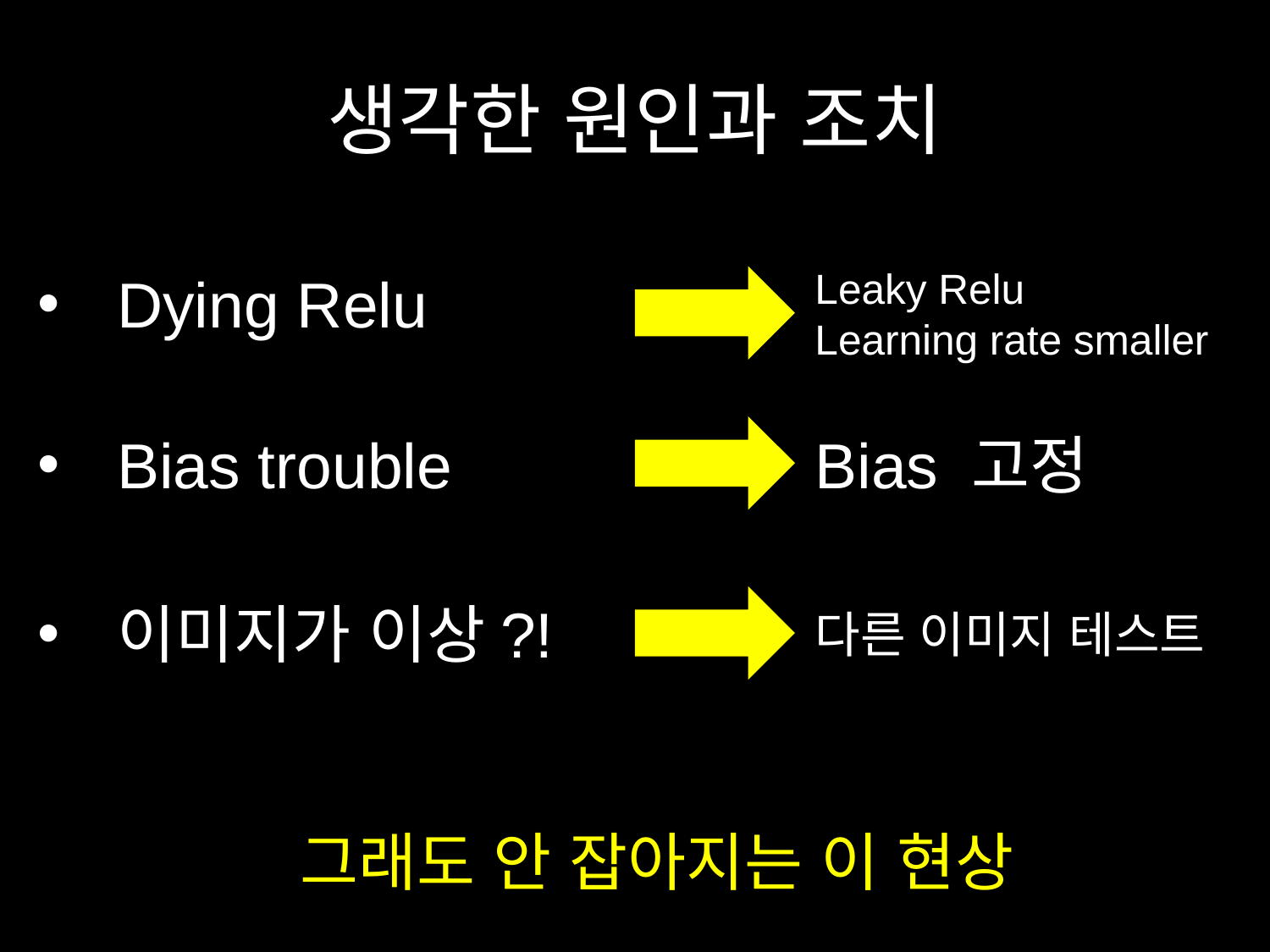

# 생각한 원인과 조치
Dying Relu
Leaky Relu
Learning rate smaller

Bias 고정
Bias trouble

다른 이미지 테스트
이미지가 이상?!

그래도 안 잡아지는 이 현상